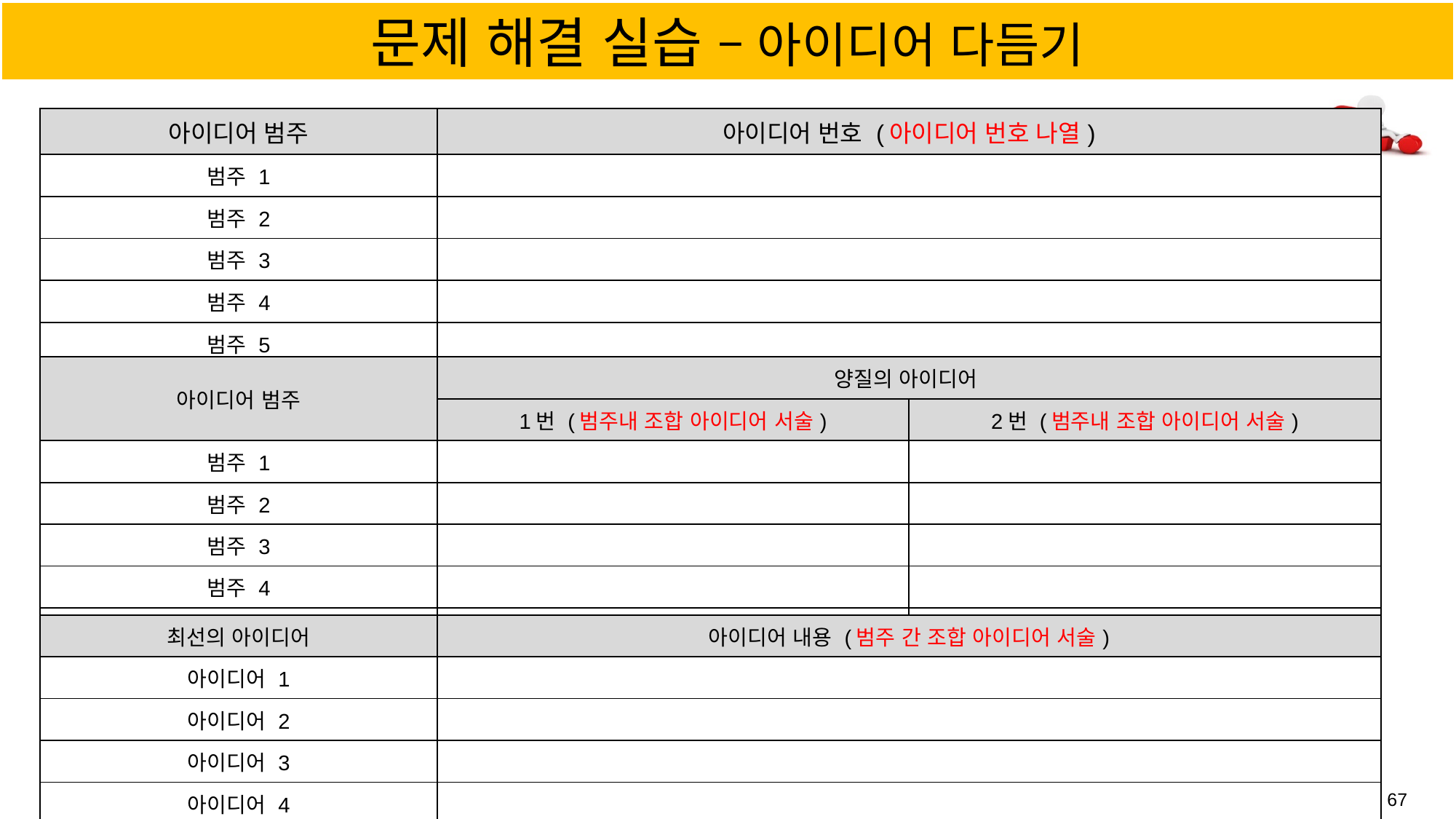

# 문제 해결 실습 – 아이디어 다듬기
| 아이디어 범주 | 아이디어 번호 (아이디어 번호 나열) |
| --- | --- |
| 범주 1 |  |
| 범주 2 |  |
| 범주 3 |  |
| 범주 4 |  |
| 범주 5 |  |
| 아이디어 범주 | 양질의 아이디어 |  |
| --- | --- | --- |
|  | 1번 (범주내 조합 아이디어 서술) | 2번 (범주내 조합 아이디어 서술) |
| 범주 1 |  |  |
| 범주 2 |  |  |
| 범주 3 |  |  |
| 범주 4 |  |  |
| 범주 5 |  |  |
| 최선의 아이디어 | 아이디어 내용 (범주 간 조합 아이디어 서술) |
| --- | --- |
| 아이디어 1 |  |
| 아이디어 2 |  |
| 아이디어 3 |  |
| 아이디어 4 |  |